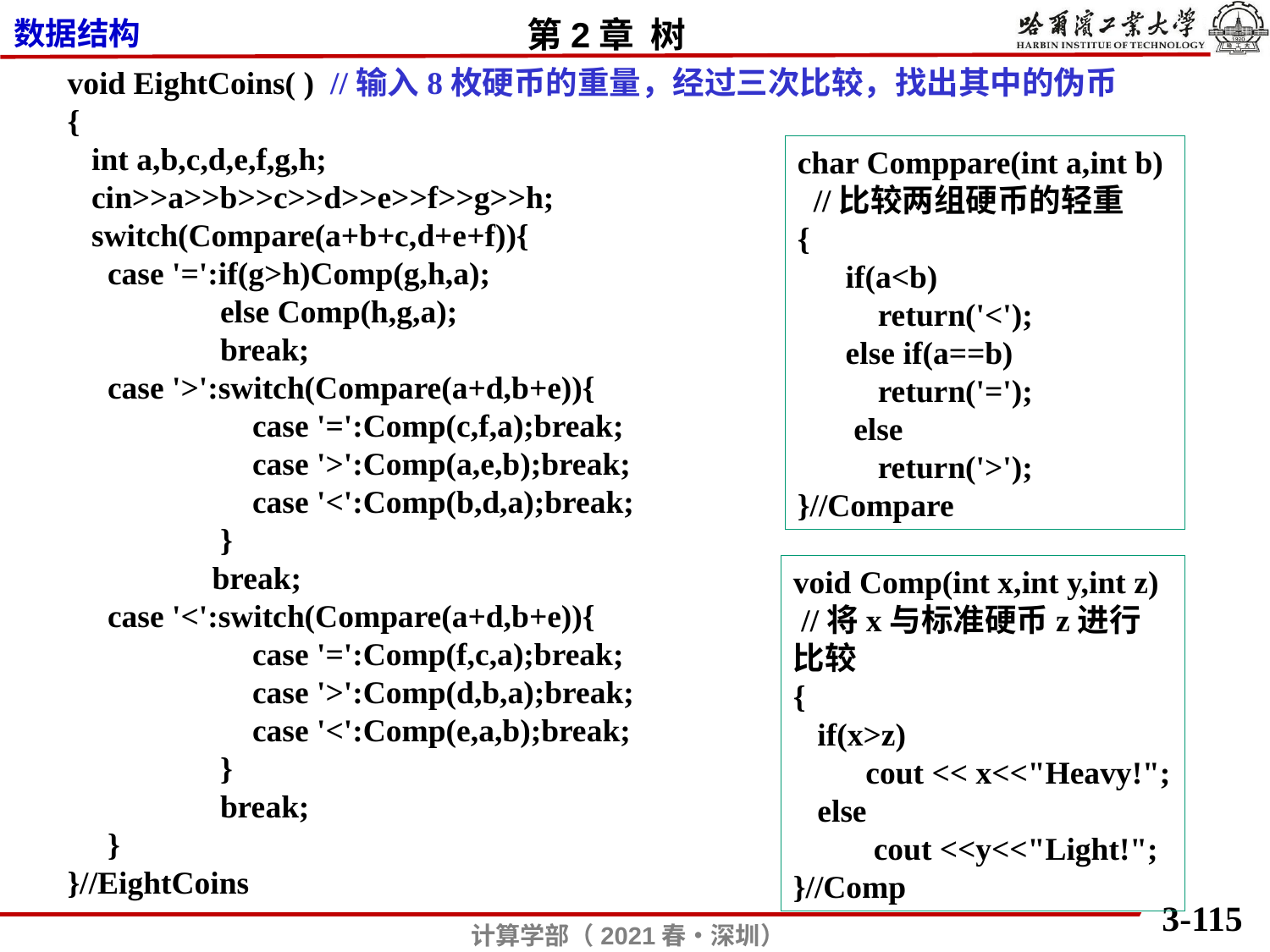

void EightCoins( )  //输入8枚硬币的重量，经过三次比较，找出其中的伪币
{
   int a,b,c,d,e,f,g,h;
   cin>>a>>b>>c>>d>>e>>f>>g>>h;
   switch(Compare(a+b+c,d+e+f)){
     case '=':if(g>h)Comp(g,h,a);
                   else Comp(h,g,a);
                   break;
     case '>':switch(Compare(a+d,b+e)){
                       case '=':Comp(c,f,a);break;
                       case '>':Comp(a,e,b);break;
                       case '<':Comp(b,d,a);break;
                   }
                  break;
     case '<':switch(Compare(a+d,b+e)){
                       case '=':Comp(f,c,a);break;
                       case '>':Comp(d,b,a);break;
                       case '<':Comp(e,a,b);break;
                   }
                   break;
     }
}//EightCoins

char Comppare(int a,int b)
  //比较两组硬币的轻重
{
      if(a<b)
          return('<');
      else if(a==b)
          return('=');
       else
          return('>');
}//Compare
void Comp(int x,int y,int z)
 //将x与标准硬币z进行比较
{
   if(x>z)
         cout << x<<"Heavy!";
   else
          cout <<y<<"Light!";
}//Comp